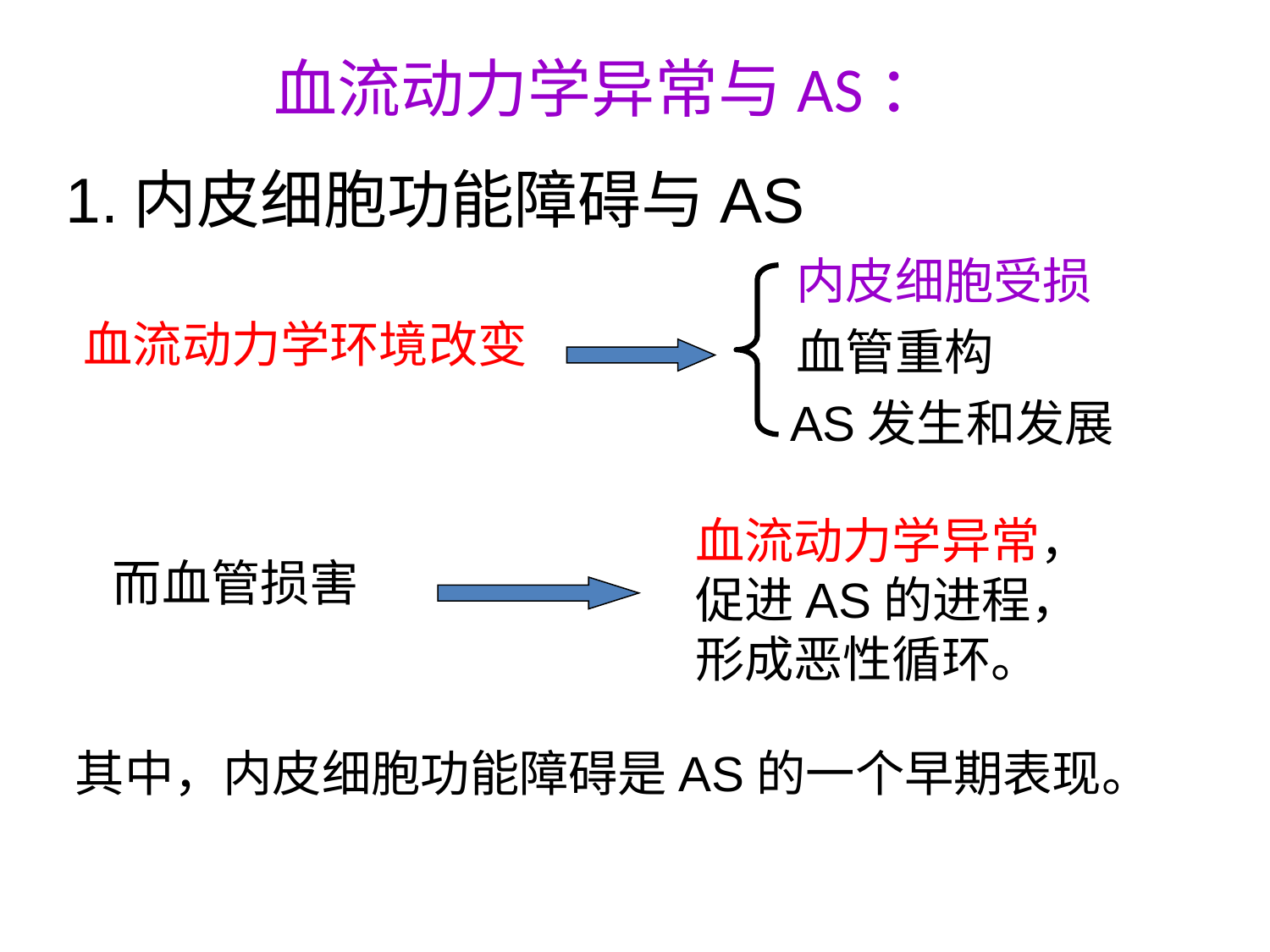

血流动力学异常与AS：
1.内皮细胞功能障碍与AS
  内皮细胞受损
  血管重构
  AS发生和发展

血流动力学环境改变

血流动力学异常，
促进AS的进程，
形成恶性循环。
而血管损害

其中，内皮细胞功能障碍是AS的一个早期表现。